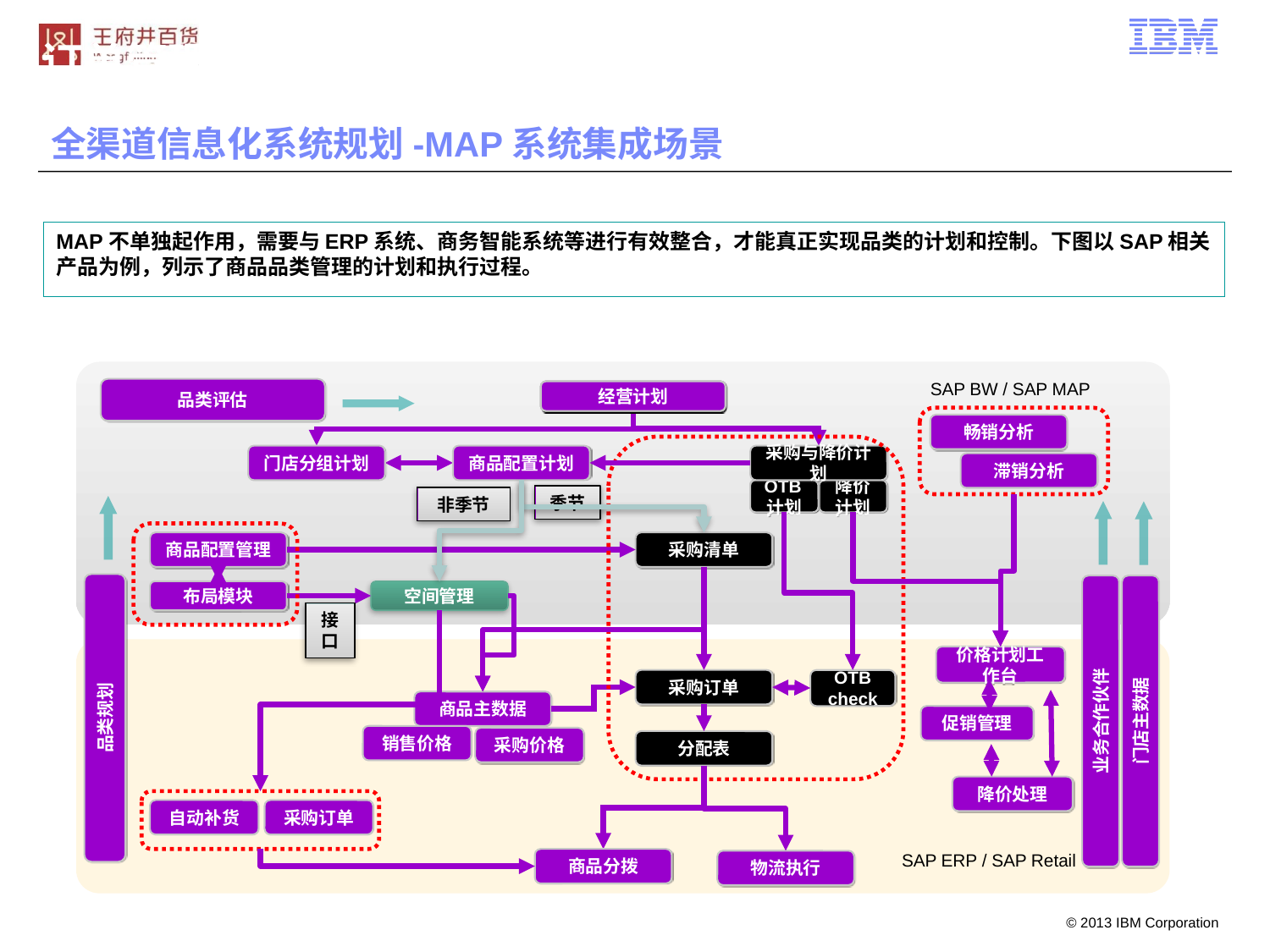

订单管理业务功能视图
# 全渠道信息化系统规划-MAP系统集成场景
MAP不单独起作用，需要与ERP系统、商务智能系统等进行有效整合，才能真正实现品类的计划和控制。下图以SAP相关产品为例，列示了商品品类管理的计划和执行过程。

SAP BW / SAP MAP
品类评估
Strategic planning
Strategic planning
Strategic planning
Strategic planning
Strategic planning
Strategic planning
Strategic planning
经营计划

畅销分析

门店分组计划
商品配置计划
采购与降价计划
滞销分析
OTB plan
OTB plan
OTB plan
MD plan
MD plan
OTB计划
降价计划
季节
非季节

商品配置管理
采购清单
品类规划
布局模块
空间管理
接口

价格计划工作台
采购订单
OTB check
商品主数据
业务合作伙伴
门店主数据
促销管理
销售价格
采购价格
分配表
降价处理

自动补货
采购订单
SAP ERP / SAP Retail
商品分拨
物流执行